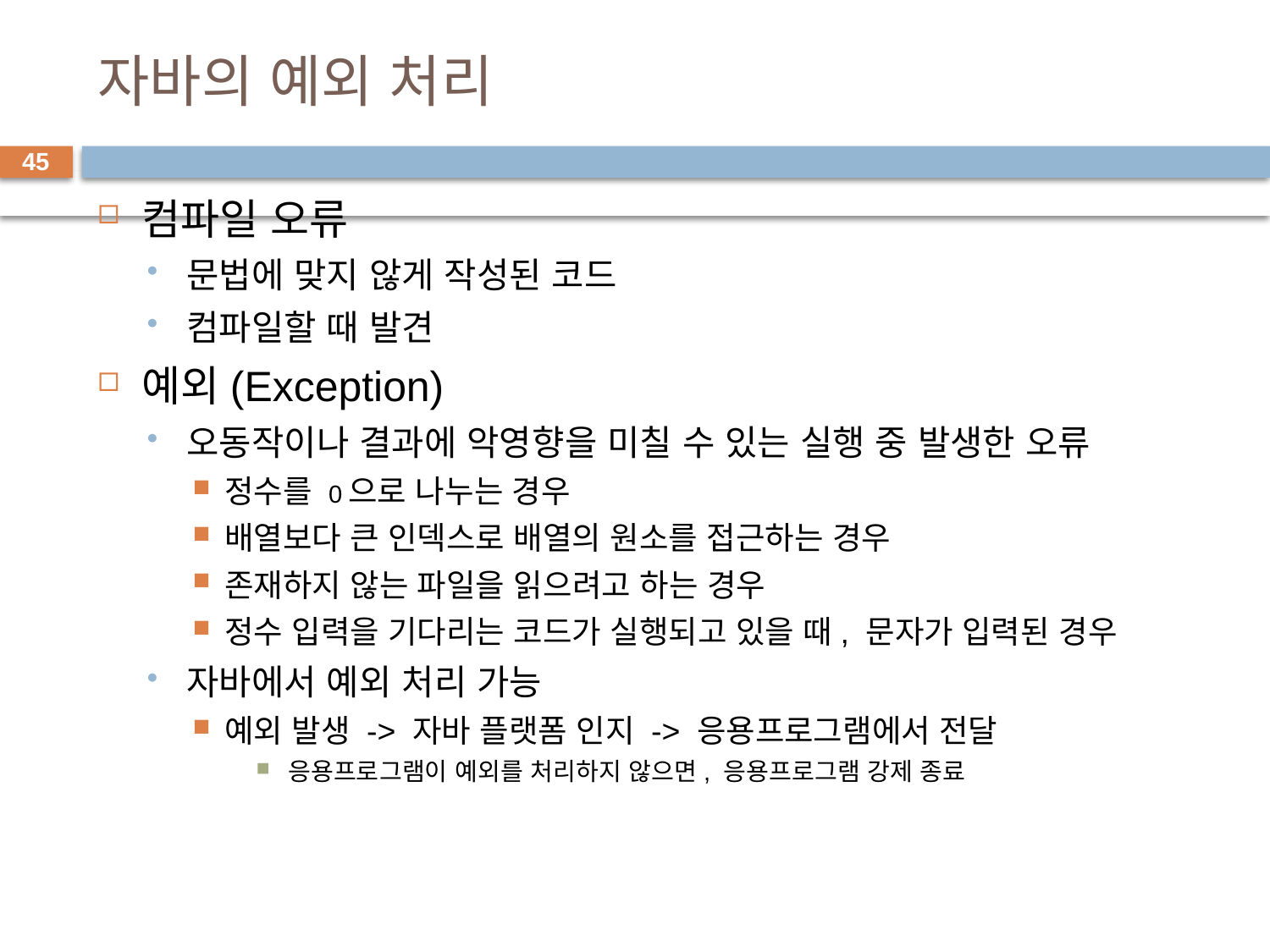

# 자바의 예외 처리
45
컴파일 오류
문법에 맞지 않게 작성된 코드
컴파일할 때 발견
예외(Exception)
오동작이나 결과에 악영향을 미칠 수 있는 실행 중 발생한 오류
정수를 0으로 나누는 경우
배열보다 큰 인덱스로 배열의 원소를 접근하는 경우
존재하지 않는 파일을 읽으려고 하는 경우
정수 입력을 기다리는 코드가 실행되고 있을 때, 문자가 입력된 경우
자바에서 예외 처리 가능
예외 발생 -> 자바 플랫폼 인지 -> 응용프로그램에서 전달
응용프로그램이 예외를 처리하지 않으면, 응용프로그램 강제 종료